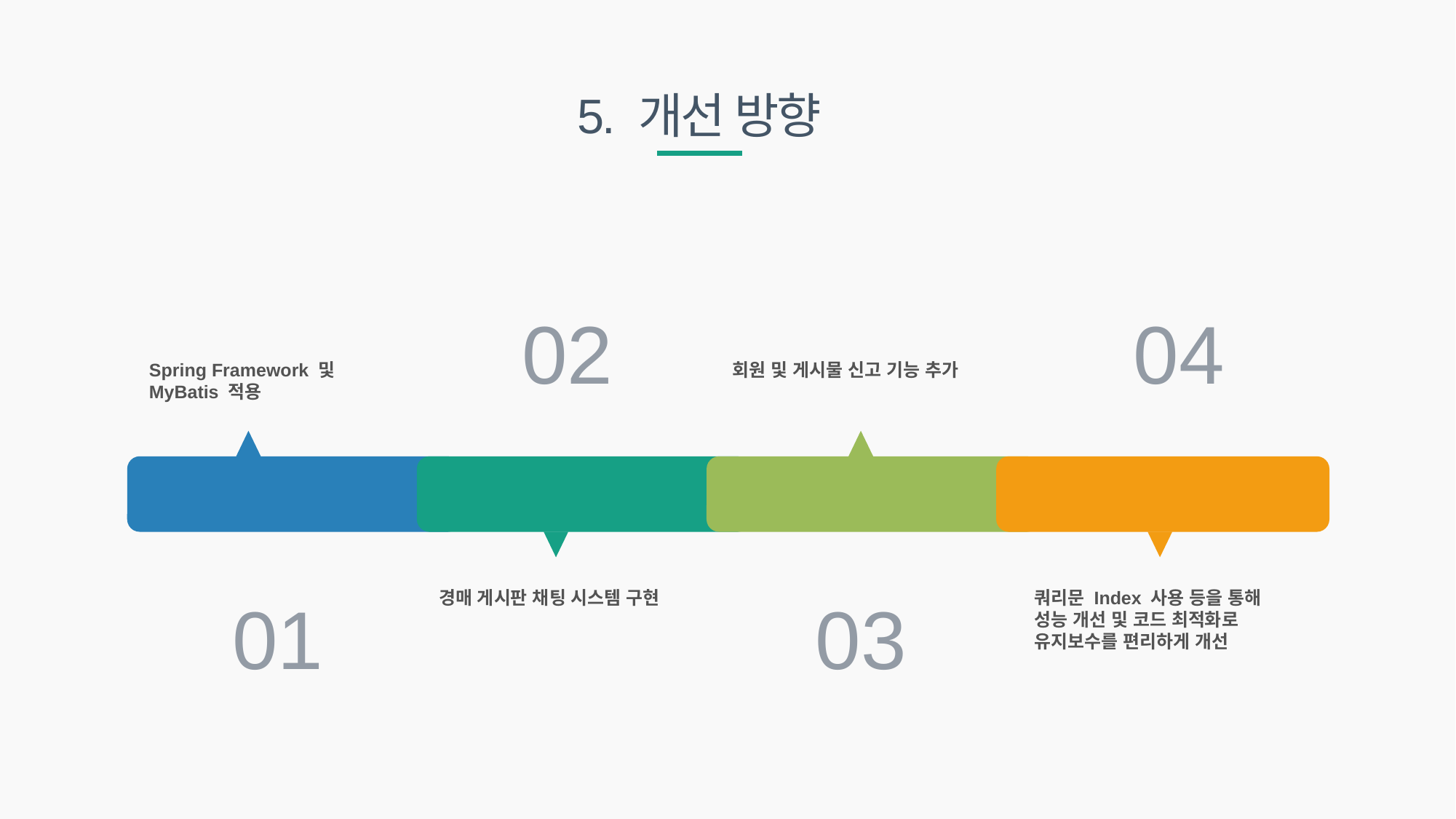

5. 개선 방향
02
04
Spring Framework 및 MyBatis 적용
회원 및 게시물 신고 기능 추가

쿼리문 Index 사용 등을 통해
성능 개선 및 코드 최적화로
유지보수를 편리하게 개선
경매 게시판 채팅 시스템 구현
01
03